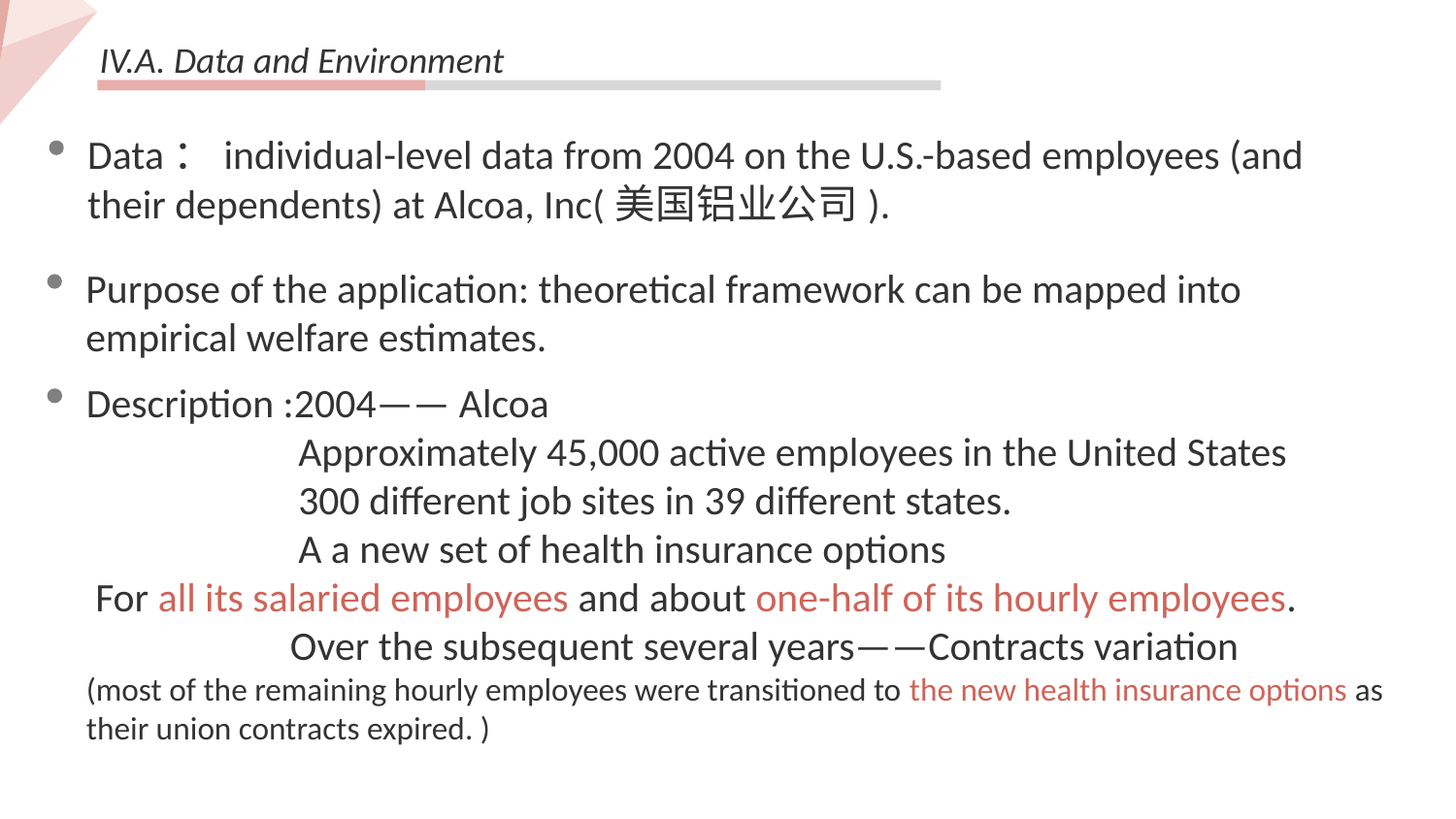

IV.A. Data and Environment

Data：individual-level data from 2004 on the U.S.-based employees (and
their dependents) at Alcoa, Inc(美国铝业公司).

Purpose of the application: theoretical framework can be mapped into empirical welfare estimates.

TOPIC HEAER ONE
We have many PowerPoint templates that has bee specifically designed.

Description :2004—— Alcoa
                       Approximately 45,000 active employees in the United States
                       300 different job sites in 39 different states.
                       A a new set of health insurance options
 For all its salaried employees and about one-half of its hourly employees.
                            Over the subsequent several years——Contracts variation
(most of the remaining hourly employees were transitioned to the new health insurance options as their union contracts expired. )

TOPIC HEADER TWO
We have many PowerPoint templates that has been specifically designed.